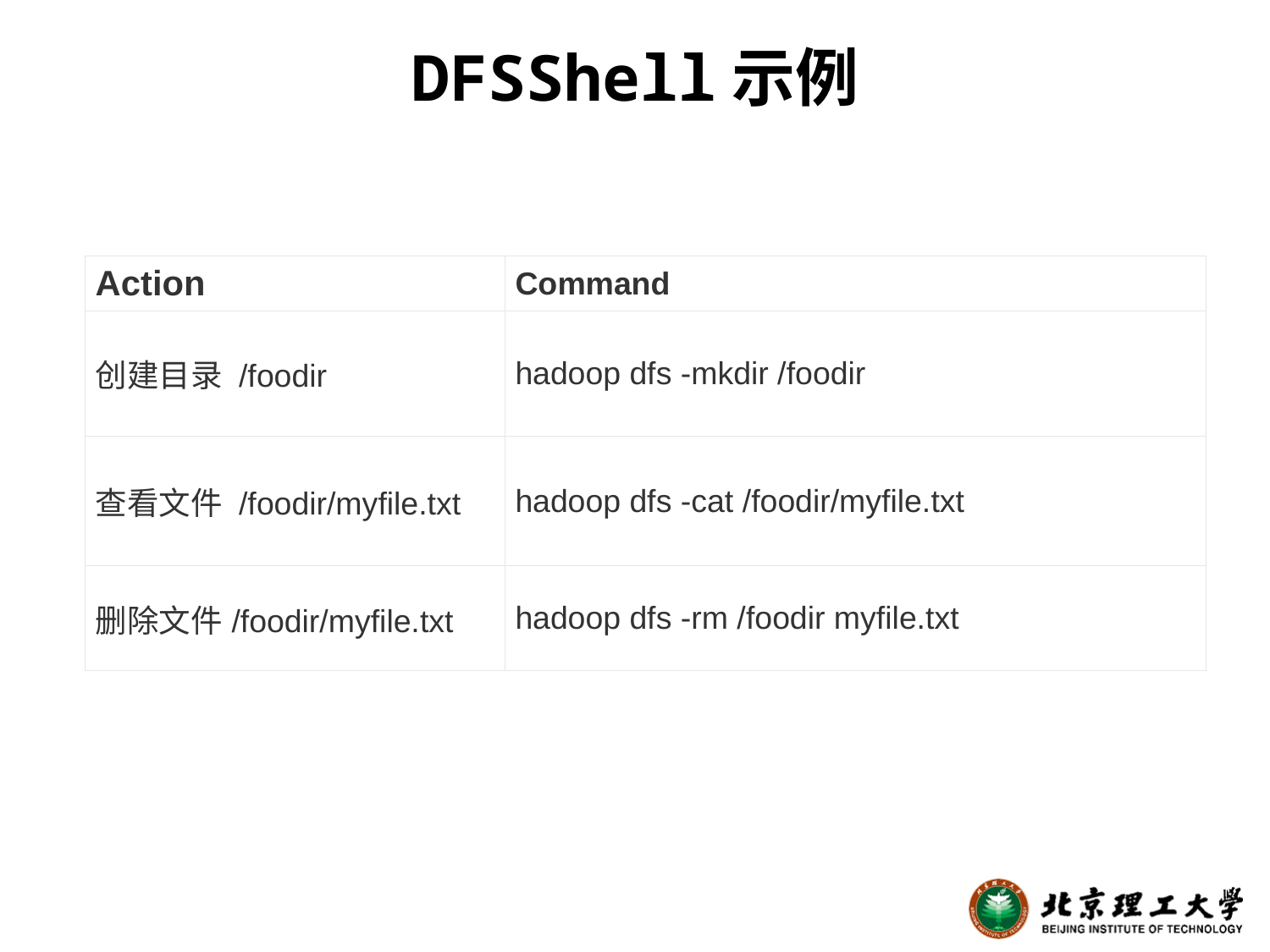

# DFSShell示例
| Action | Command |
| --- | --- |
| 创建目录 /foodir | hadoop dfs -mkdir /foodir |
| 查看文件 /foodir/myfile.txt | hadoop dfs -cat /foodir/myfile.txt |
| 删除文件/foodir/myfile.txt | hadoop dfs -rm /foodir myfile.txt |